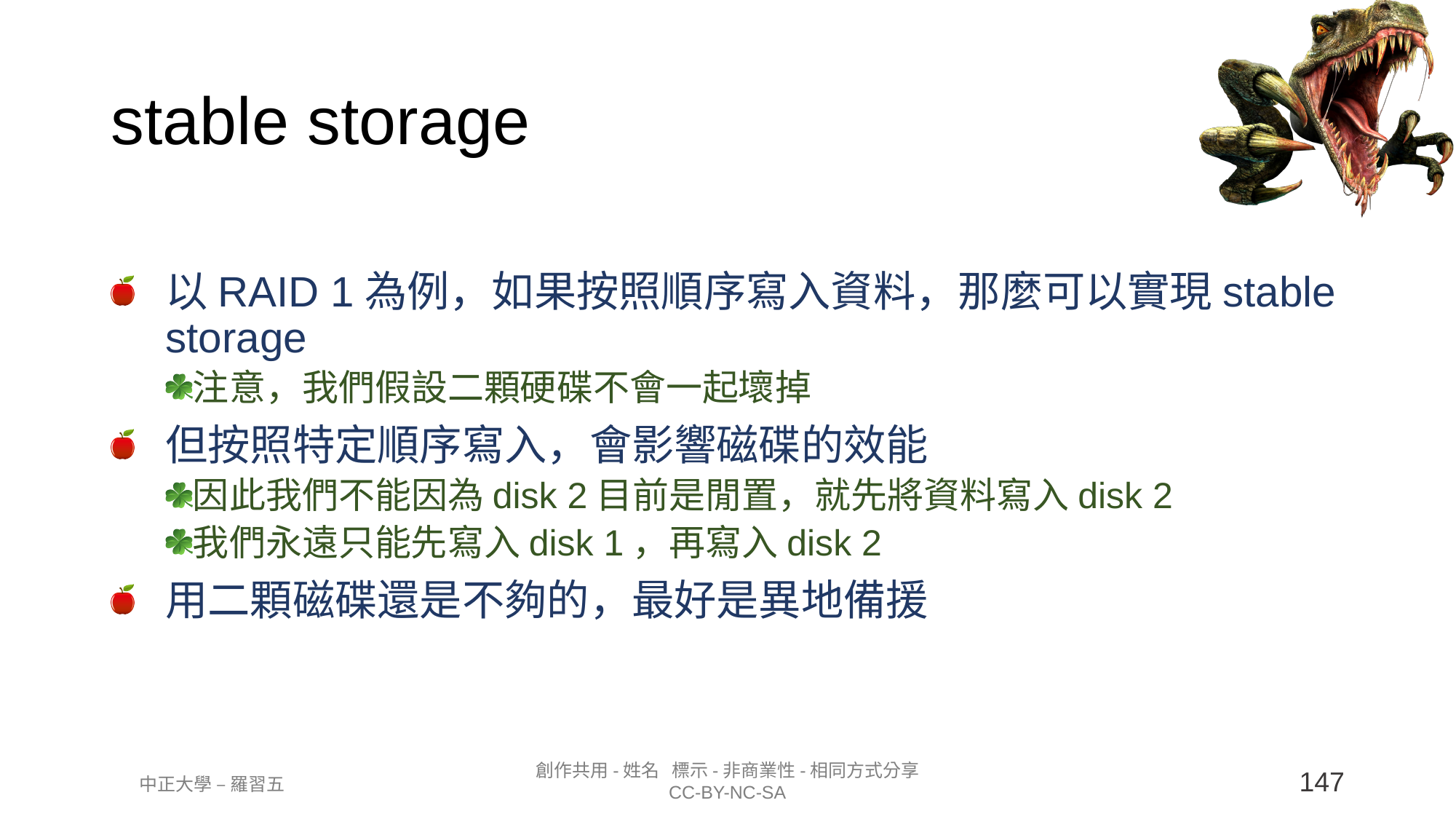

# stable storage
以RAID 1為例，如果按照順序寫入資料，那麼可以實現stable storage
注意，我們假設二顆硬碟不會一起壞掉
但按照特定順序寫入，會影響磁碟的效能
因此我們不能因為disk 2目前是閒置，就先將資料寫入disk 2
我們永遠只能先寫入disk 1，再寫入disk 2
用二顆磁碟還是不夠的，最好是異地備援